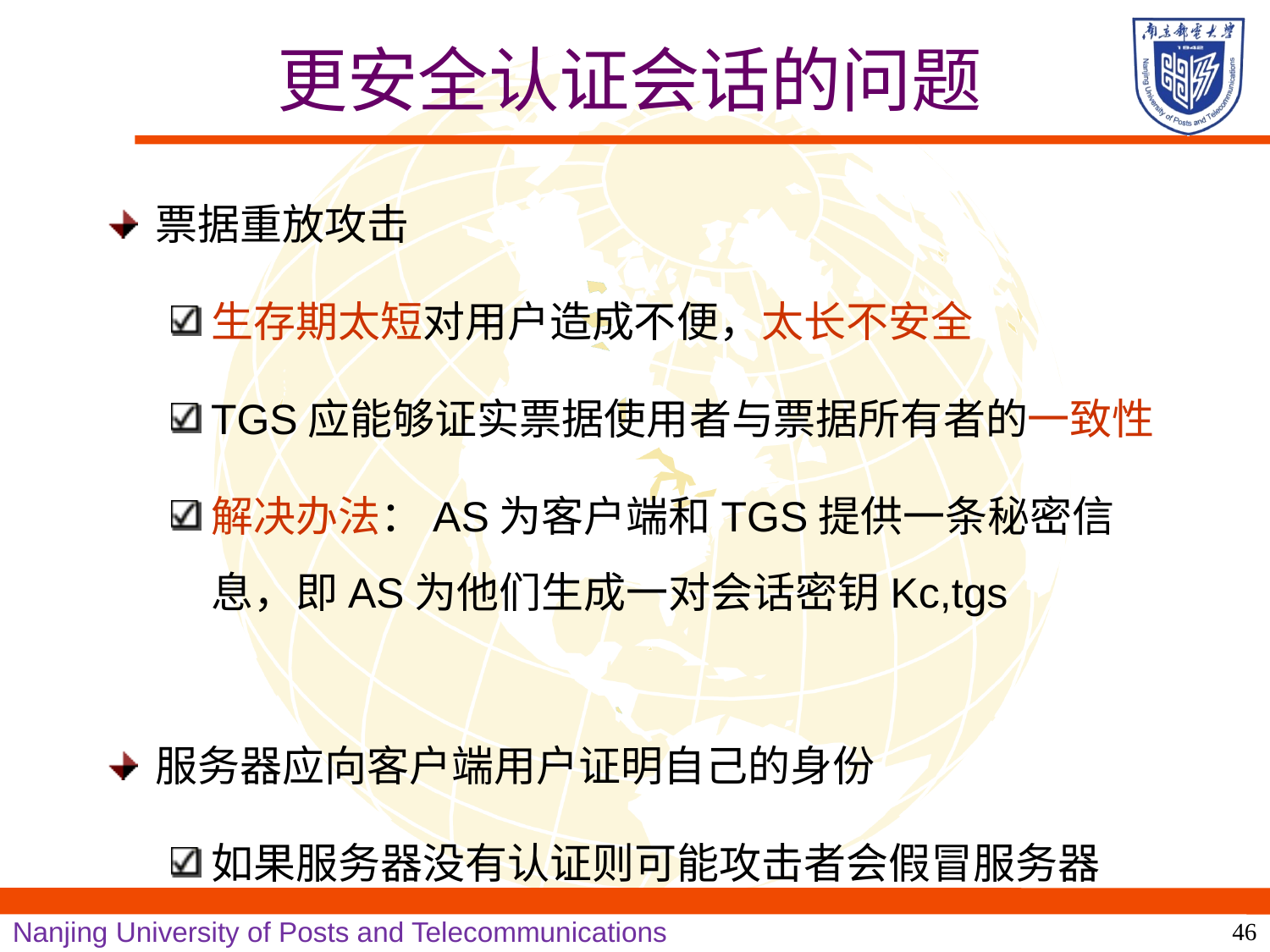

# 更安全认证会话的问题
票据重放攻击
生存期太短对用户造成不便，太长不安全
TGS应能够证实票据使用者与票据所有者的一致性
解决办法：AS为客户端和TGS提供一条秘密信息，即AS为他们生成一对会话密钥Kc,tgs

服务器应向客户端用户证明自己的身份
如果服务器没有认证则可能攻击者会假冒服务器
46